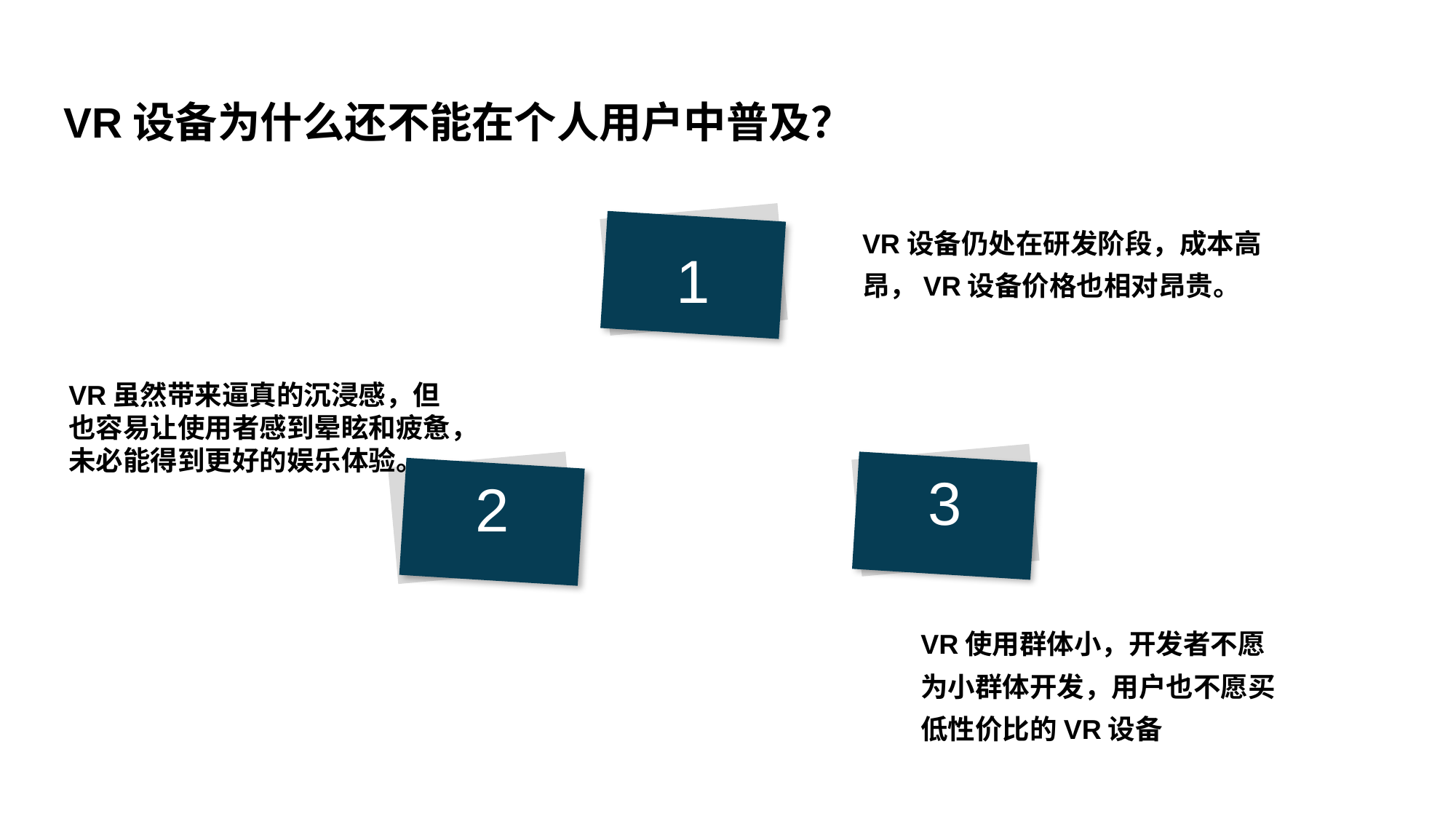

VR设备为什么还不能在个人用户中普及？
1
VR设备仍处在研发阶段，成本高昂，VR设备价格也相对昂贵。

VR虽然带来逼真的沉浸感，但也容易让使用者感到晕眩和疲惫，未必能得到更好的娱乐体验。
3

2

VR使用群体小，开发者不愿为小群体开发，用户也不愿买低性价比的VR设备